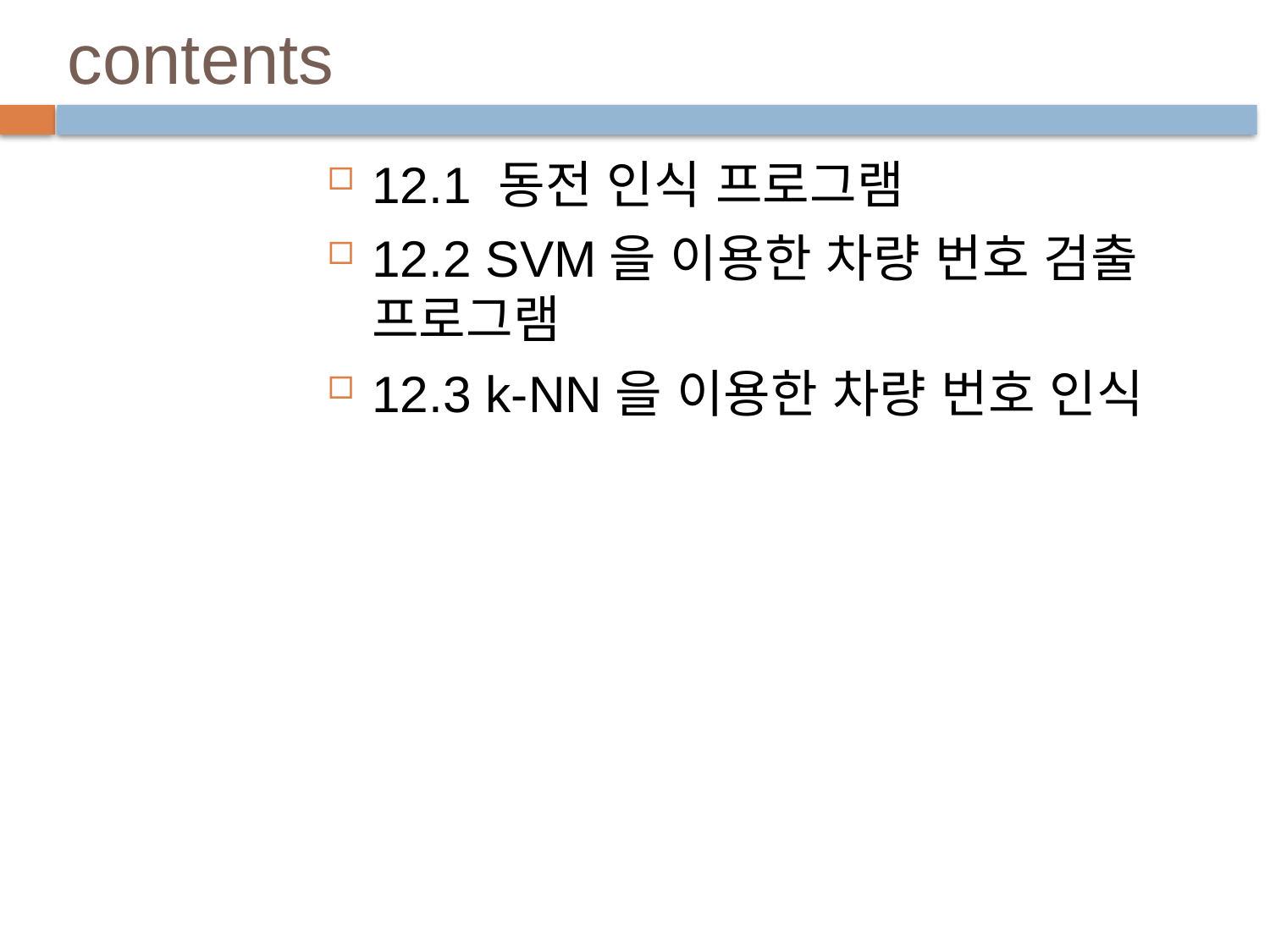

# contents

12.1 동전 인식 프로그램
12.2 SVM을 이용한 차량 번호 검출 프로그램
12.3 k-NN을 이용한 차량 번호 인식